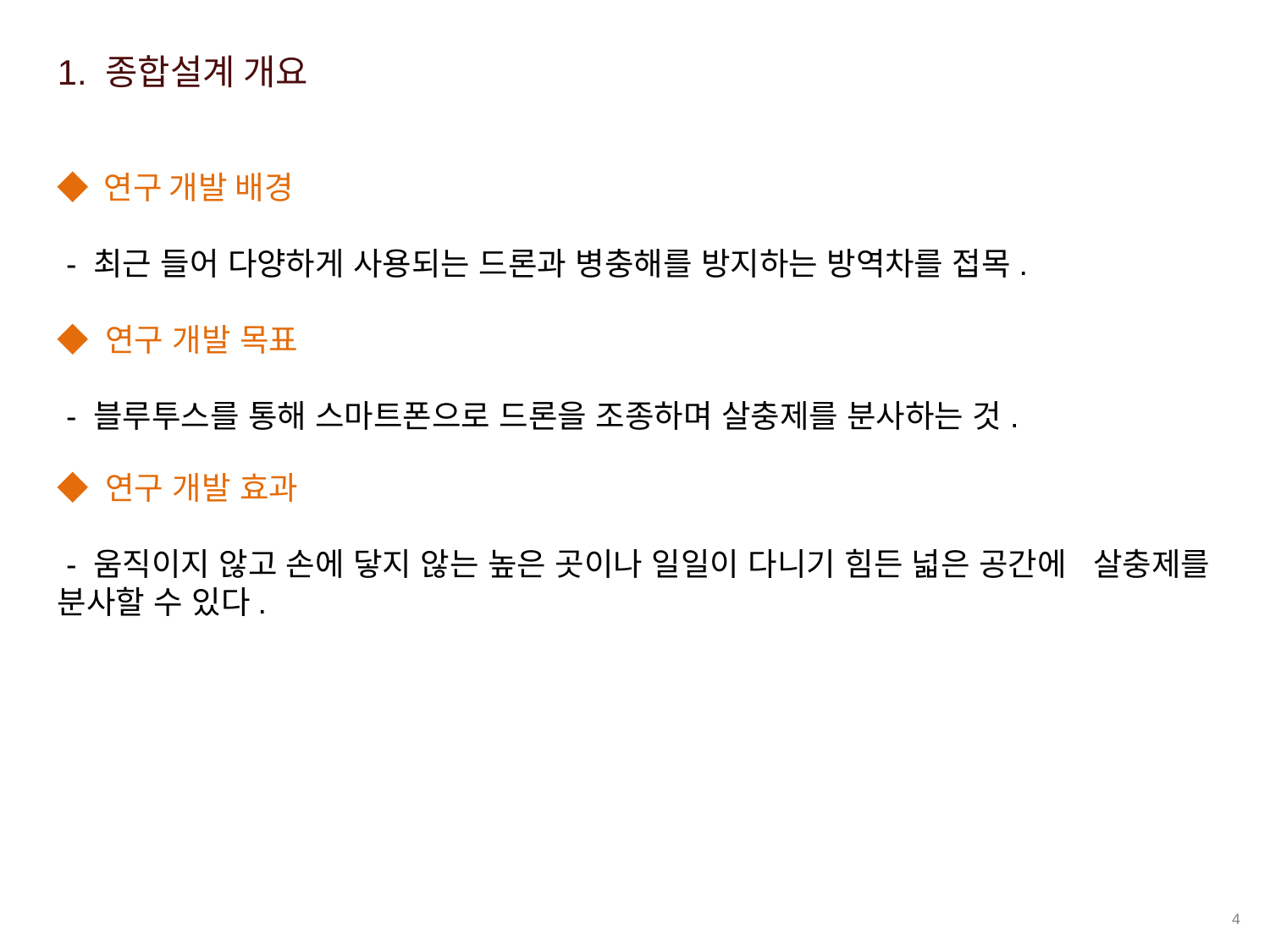

1. 종합설계 개요
◆ 연구 개발 배경

 - 최근 들어 다양하게 사용되는 드론과 병충해를 방지하는 방역차를 접목.

◆ 연구 개발 목표

 - 블루투스를 통해 스마트폰으로 드론을 조종하며 살충제를 분사하는 것.

◆ 연구 개발 효과

 - 움직이지 않고 손에 닿지 않는 높은 곳이나 일일이 다니기 힘든 넓은 공간에   살충제를 분사할 수 있다.